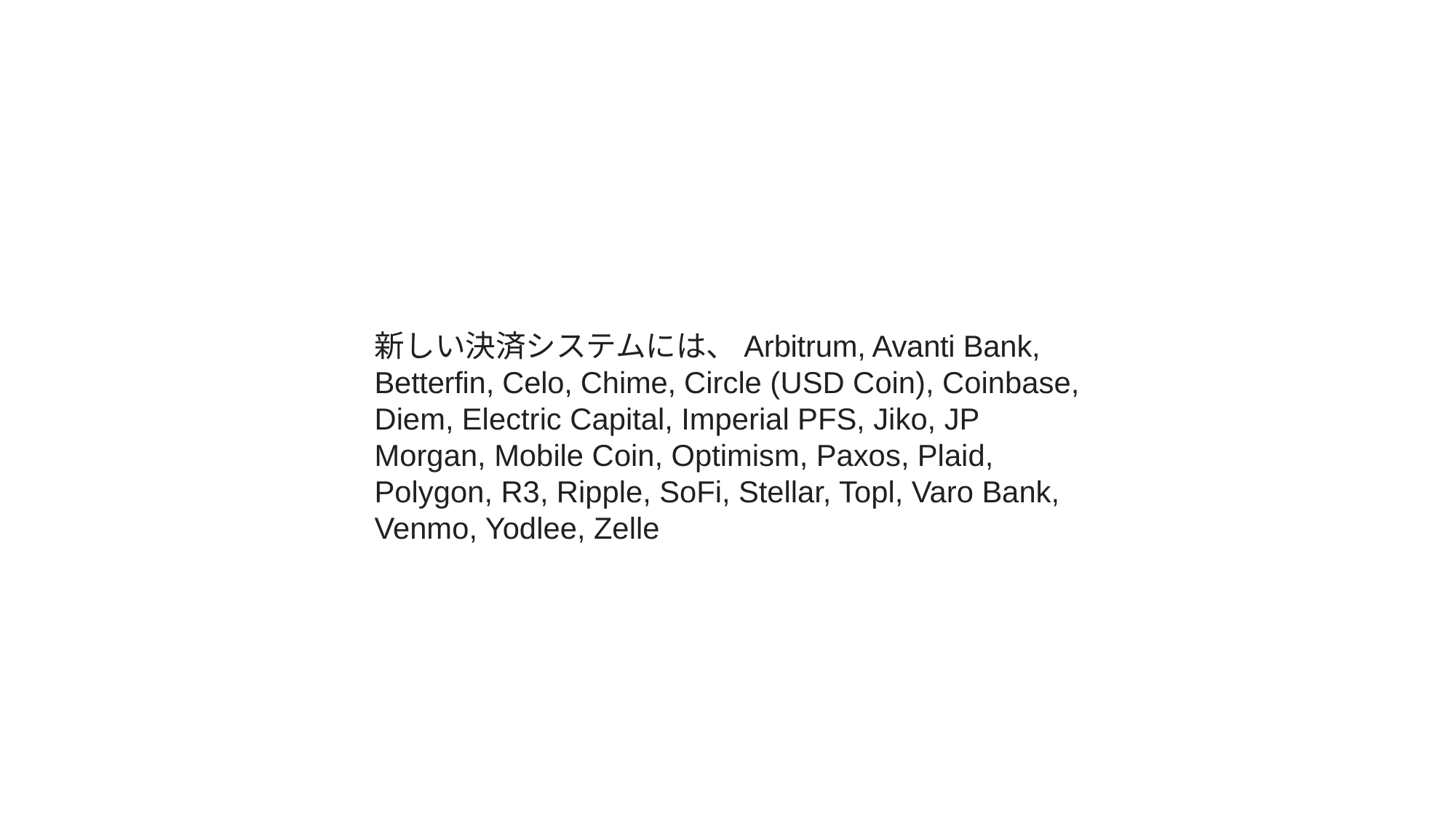

新しい決済システムには、Arbitrum, Avanti Bank, Betterfin, Celo, Chime, Circle (USD Coin), Coinbase, Diem, Electric Capital, Imperial PFS, Jiko, JP Morgan, Mobile Coin, Optimism, Paxos, Plaid, Polygon, R3, Ripple, SoFi, Stellar, Topl, Varo Bank, Venmo, Yodlee, Zelle